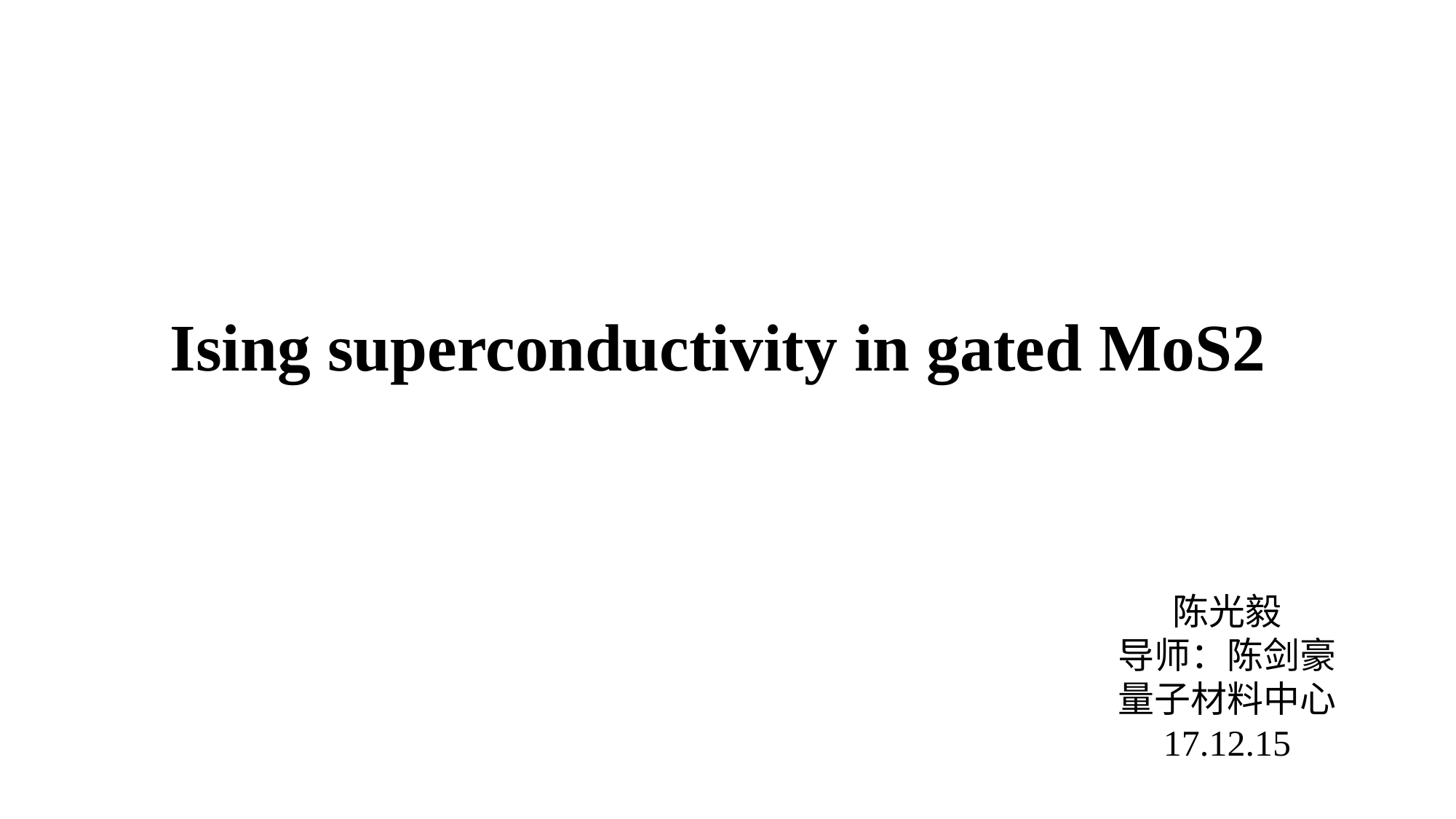

Ising superconductivity in gated MoS2
陈光毅
导师：陈剑豪
量子材料中心
17.12.15